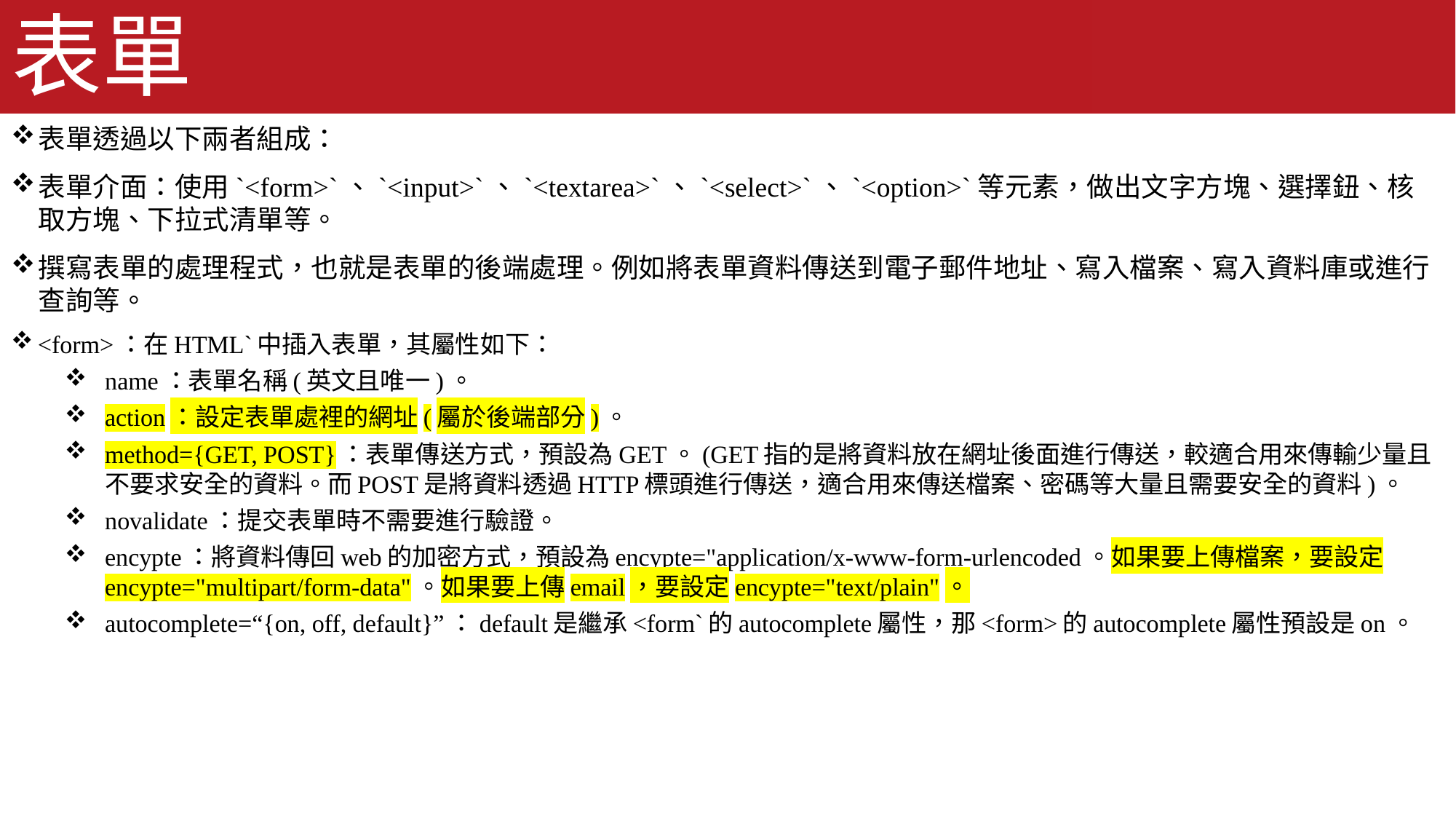

# 表單
表單透過以下兩者組成：
表單介面：使用`<form>`、`<input>`、`<textarea>`、`<select>`、`<option>`等元素，做出文字方塊、選擇鈕、核取方塊、下拉式清單等。
撰寫表單的處理程式，也就是表單的後端處理。例如將表單資料傳送到電子郵件地址、寫入檔案、寫入資料庫或進行查詢等。
<form>：在HTMLˋ中插入表單，其屬性如下：
name：表單名稱(英文且唯一)。
action：設定表單處裡的網址(屬於後端部分)。
method={GET, POST}：表單傳送方式，預設為GET。(GET指的是將資料放在網址後面進行傳送，較適合用來傳輸少量且不要求安全的資料。而POST是將資料透過HTTP標頭進行傳送，適合用來傳送檔案、密碼等大量且需要安全的資料)。
novalidate：提交表單時不需要進行驗證。
encypte：將資料傳回web的加密方式，預設為encypte="application/x-www-form-urlencoded。如果要上傳檔案，要設定encypte="multipart/form-data"。如果要上傳email，要設定encypte="text/plain"。
autocomplete=“{on, off, default}”：default是繼承<form`的autocomplete屬性，那<form>的autocomplete屬性預設是on。